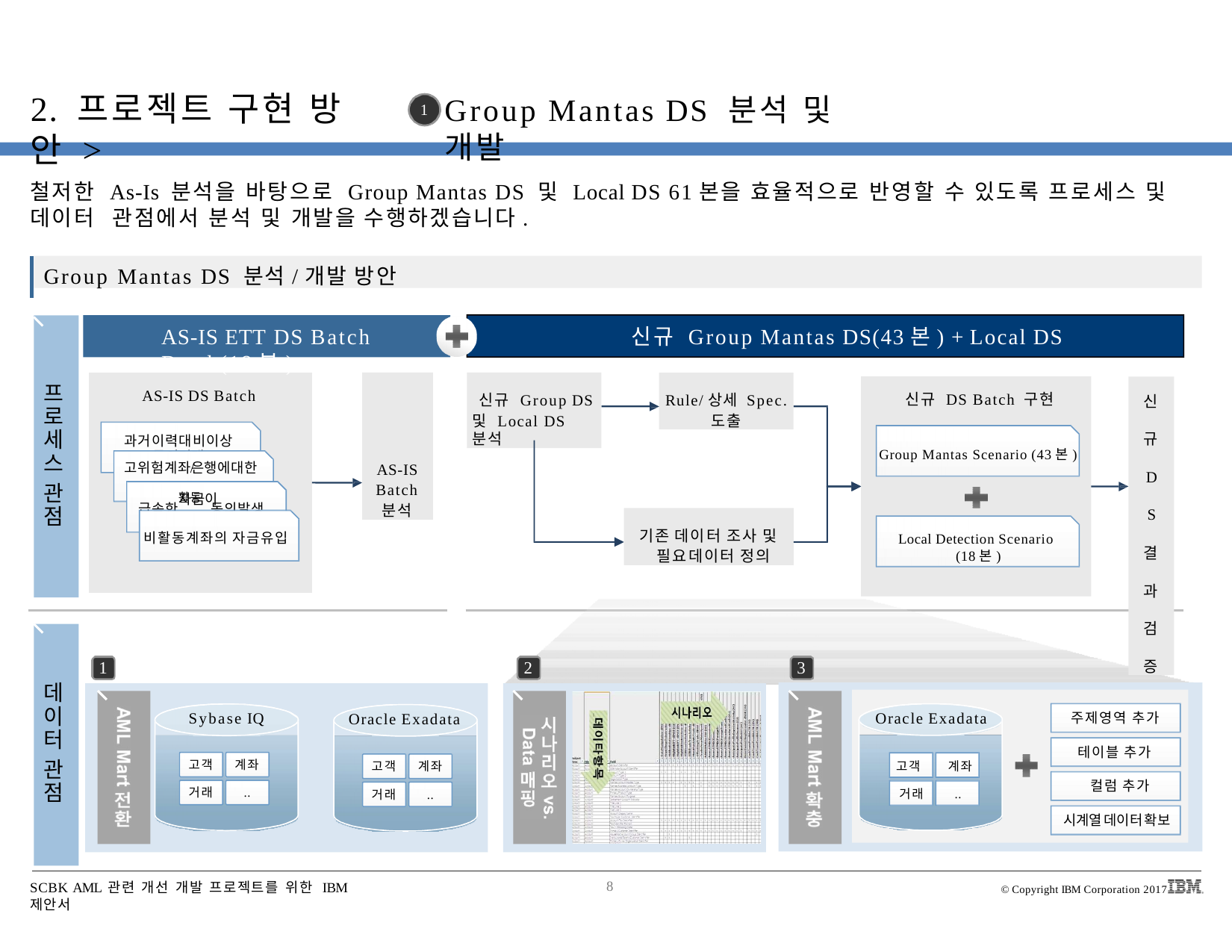

# 2. 프로젝트 구현 방안 >
Group Mantas DS	분석 및 개발

1

철저한 As-Is 분석을 바탕으로 Group Mantas DS 및 Local DS 61본을 효율적으로 반영할 수 있도록 프로세스 및 데이터  관점에서 분석 및 개발을 수행하겠습니다.

Group Mantas DS 분석/개발 방안

AS-IS ETT DS Batch	신규 Group Mantas DS(43본) + Local DS Batch(18본)

AS-IS
Batch
분석
신규 Group DS
및 Local DS 분석
Rule/상세 Spec.
도출

신  규
D  S

결  과  검  증
프
AS-IS DS Batch

과거이력대비이상
신규 DS Batch 구현

Group Mantas Scenario (43본)

Local Detection Scenario  (18본)
로

세

특이거래
스

고위험계좌은
/ 행에대한
자금이

관

급속한활동 동의발생
점
기존 데이터 조사 및  필요데이터 정의

비활동계좌의 자금유입

1
2
3

데

이

Oracle Exadata

고객	계좌
거래	..
Sybase IQ
Oracle Exadata
주제영역 추가
테이블 추가  컬럼 추가
시계열데이터확보

터

관

고객	계좌
거래	..
고객	계좌
거래	..

점

SCBK AML 관련 개선 개발 프로젝트를 위한 IBM 제안서
8

© Copyright IBM Corporation 2017